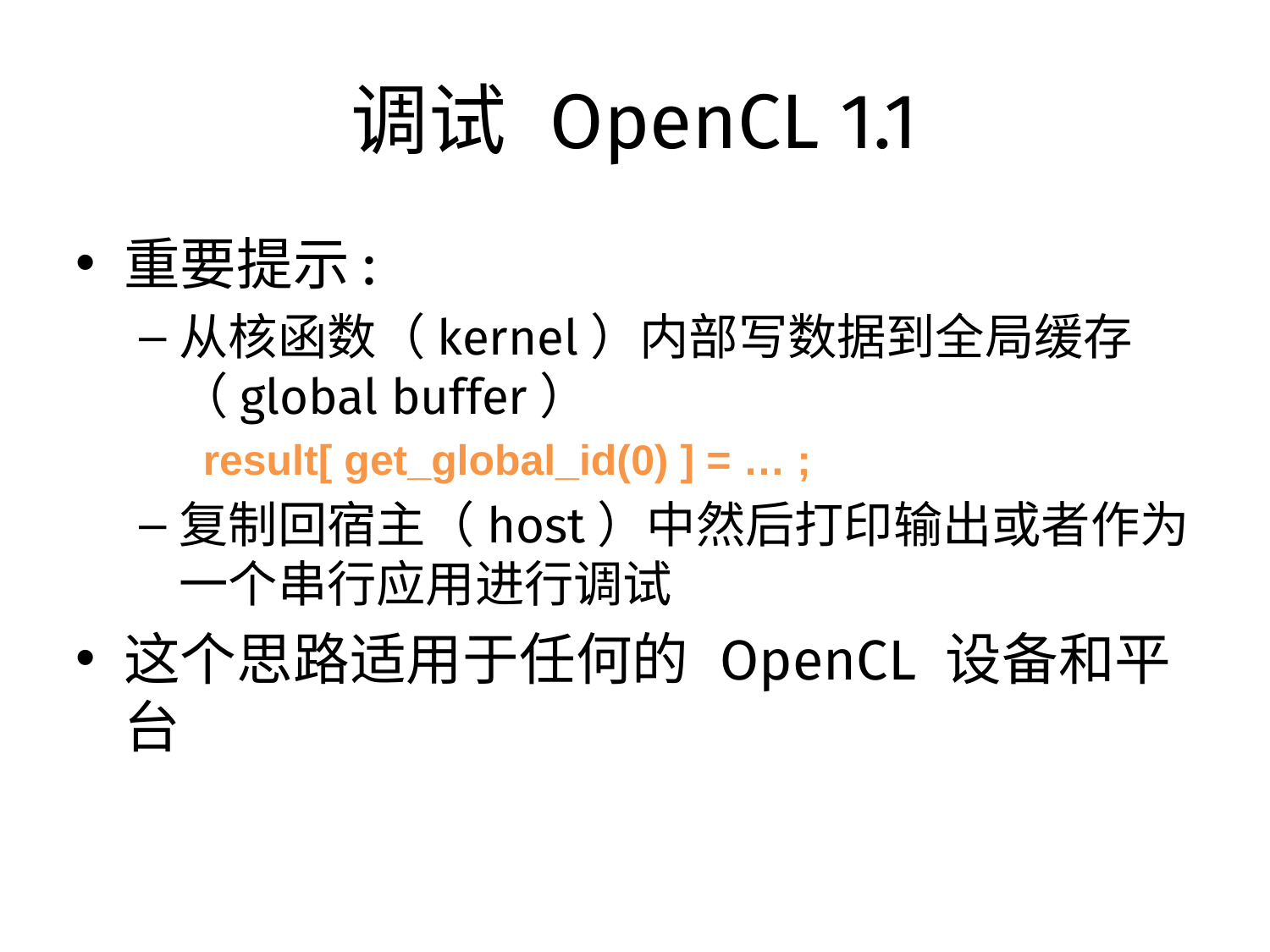

调试 OpenCL 1.1
重要提示:
从核函数（kernel）内部写数据到全局缓存（global buffer）
result[ get_global_id(0) ] = … ;
复制回宿主（host）中然后打印输出或者作为一个串行应用进行调试
这个思路适用于任何的 OpenCL 设备和平台